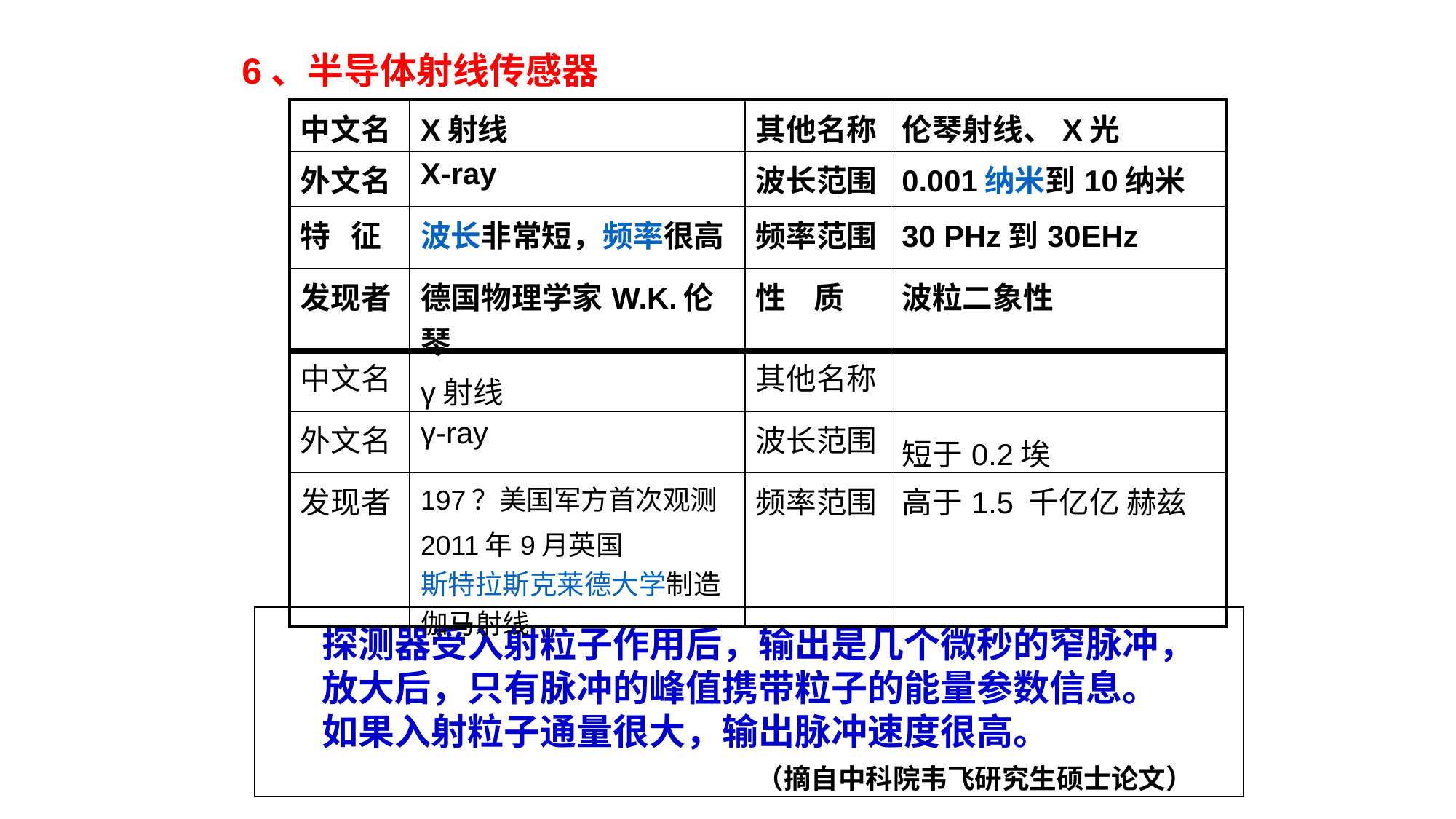

6、半导体射线传感器
| 中文名 | X射线 | 其他名称 | 伦琴射线、X光 |
| --- | --- | --- | --- |
| 外文名 | X-ray | 波长范围 | 0.001纳米到10纳米 |
| 特   征 | 波长非常短，频率很高 | 频率范围 | 30 PHz到30EHz |
| 发现者 | 德国物理学家W.K.伦琴 | 性    质 | 波粒二象性 |
| 中文名 | γ射线 | 其他名称 |  |
| --- | --- | --- | --- |
| 外文名 | γ-ray | 波长范围 | 短于0.2埃 |
| 发现者 | 197？美国军方首次观测 2011年9月英国斯特拉斯克莱德大学制造伽马射线 | 频率范围 | 高于1.5 千亿亿 赫兹 |

探测器受入射粒子作用后，输出是几个微秒的窄脉冲，
放大后，只有脉冲的峰值携带粒子的能量参数信息。
如果入射粒子通量很大，输出脉冲速度很高。
                                                    （摘自中科院韦飞研究生硕士论文）